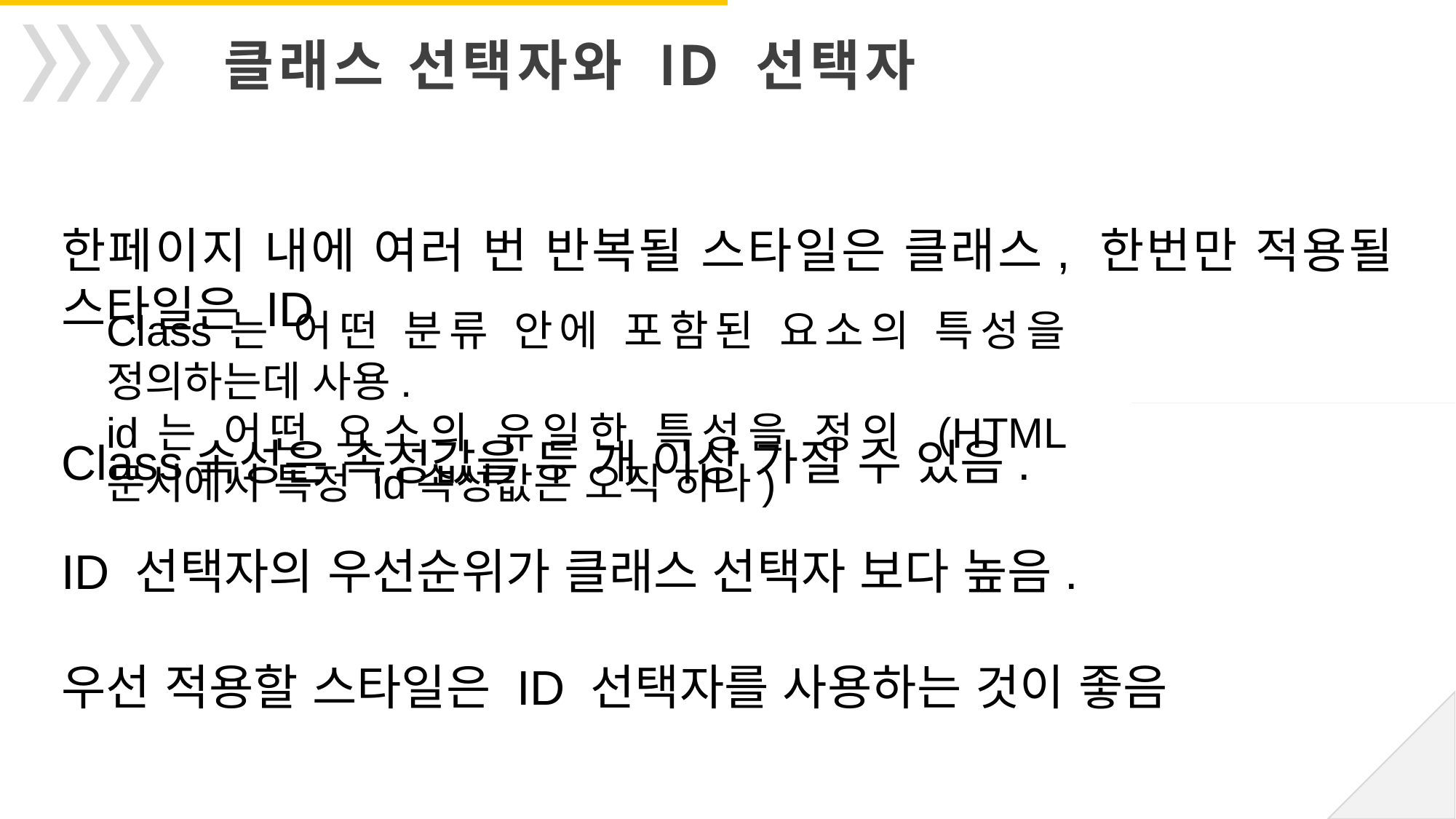

클래스 선택자와 ID 선택자
한페이지 내에 여러 번 반복될 스타일은 클래스, 한번만 적용될 스타일은 ID
Class는 어떤 분류 안에 포함된 요소의 특성을 정의하는데 사용.
id는 어떤 요소의 유일한 특성을 정의 (HTML 문서에서 특정 id속성값은 오직 하나)
Class속성은 속성값을 두 개 이상 가질 수 있음.
ID 선택자의 우선순위가 클래스 선택자 보다 높음.

우선 적용할 스타일은 ID 선택자를 사용하는 것이 좋음